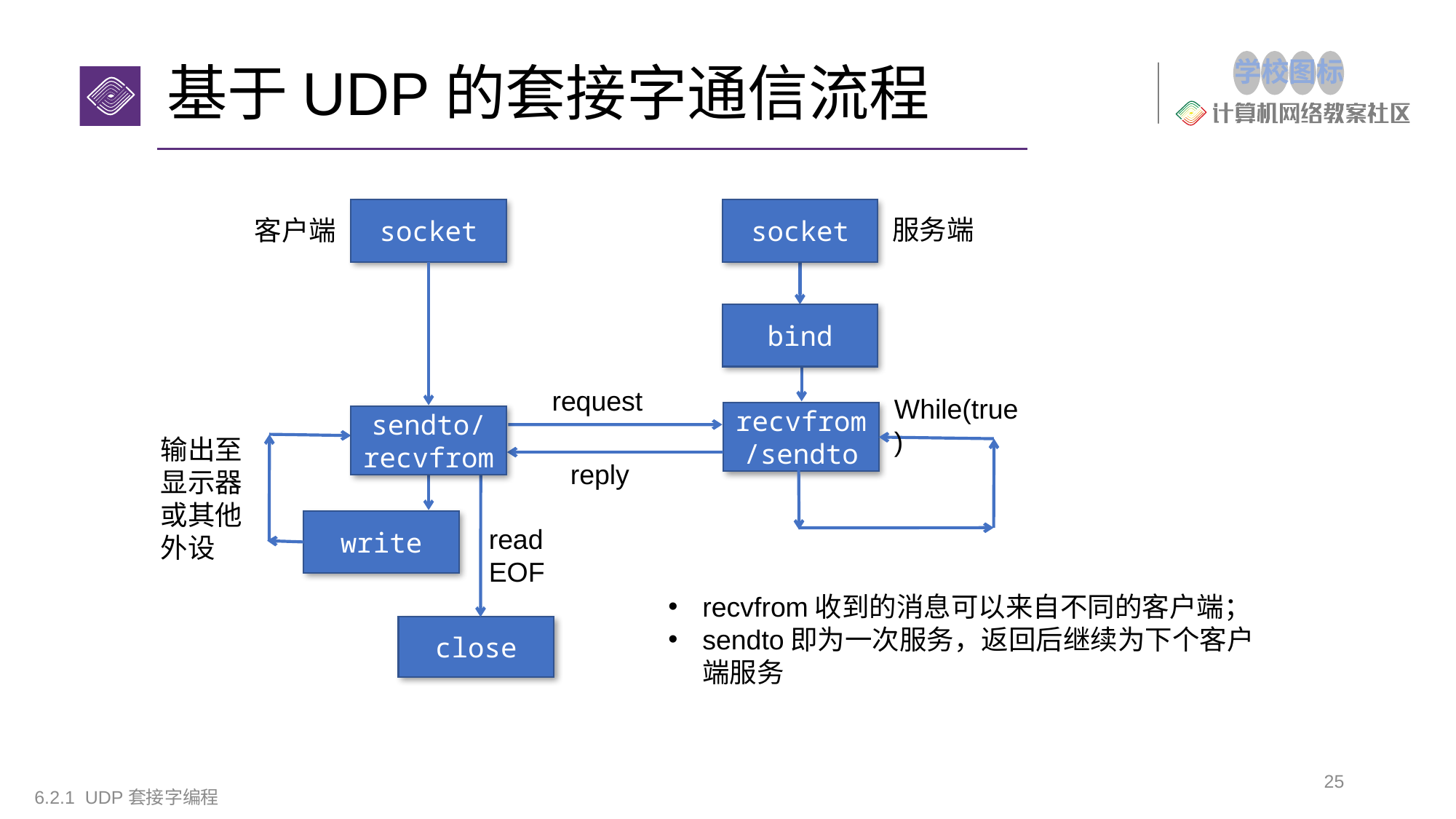

# 基于UDP的套接字通信流程

socket
socket
服务端
客户端
bind
request
While(true)
recvfrom
/sendto
sendto/
recvfrom
输出至
显示器
或其他
外设
reply
write
read
EOF
recvfrom收到的消息可以来自不同的客户端；
sendto即为一次服务，返回后继续为下个客户端服务
close
25
6.2.1  UDP套接字编程